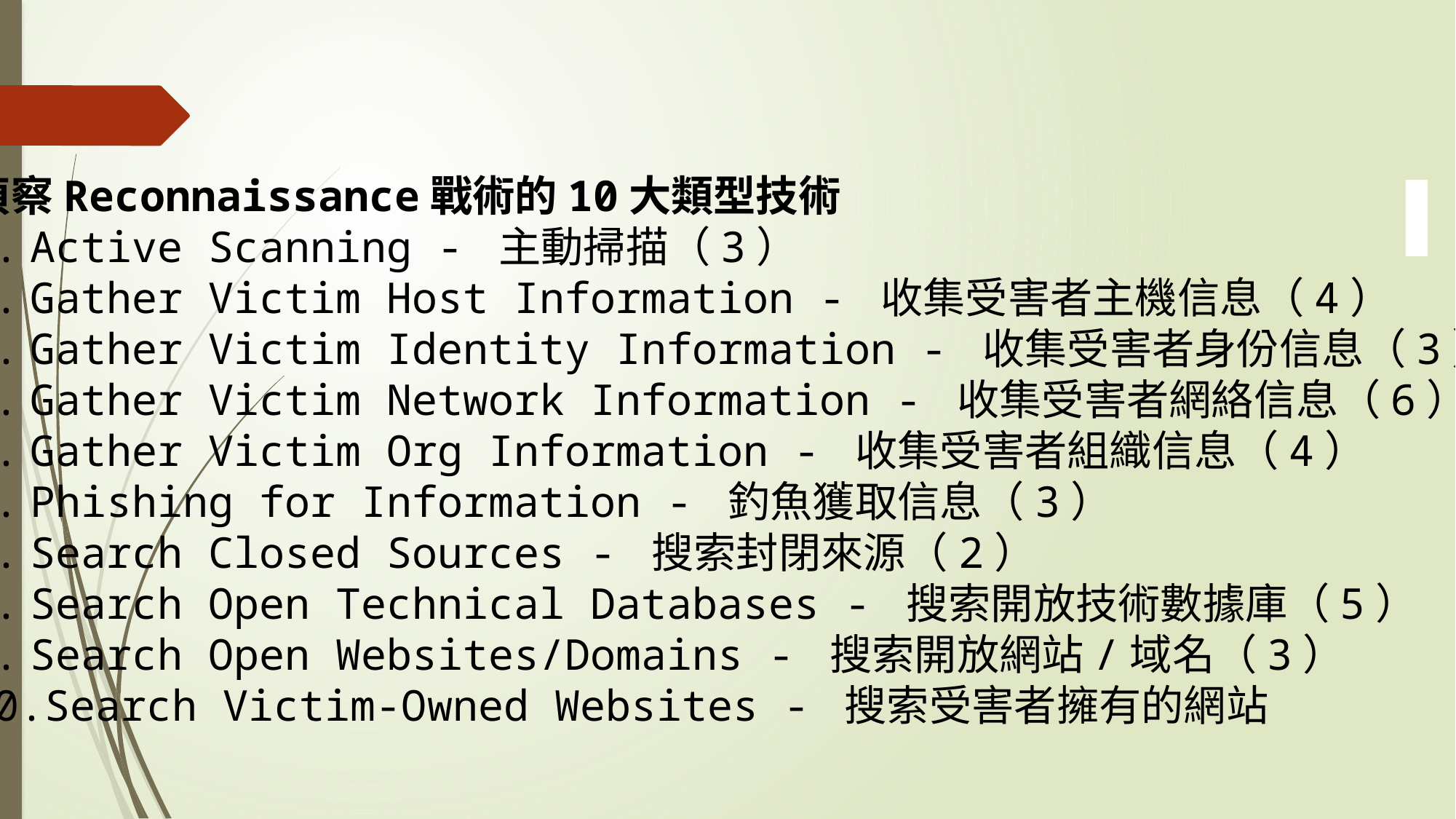

偵察Reconnaissance戰術的10大類型技術
Active Scanning - 主動掃描（3）
Gather Victim Host Information - 收集受害者主機信息（4）
Gather Victim Identity Information - 收集受害者身份信息（3）
Gather Victim Network Information - 收集受害者網絡信息（6）
Gather Victim Org Information - 收集受害者組織信息（4）
Phishing for Information - 釣魚獲取信息（3）
Search Closed Sources - 搜索封閉來源（2）
Search Open Technical Databases - 搜索開放技術數據庫（5）
Search Open Websites/Domains - 搜索開放網站/域名（3）
Search Victim-Owned Websites - 搜索受害者擁有的網站